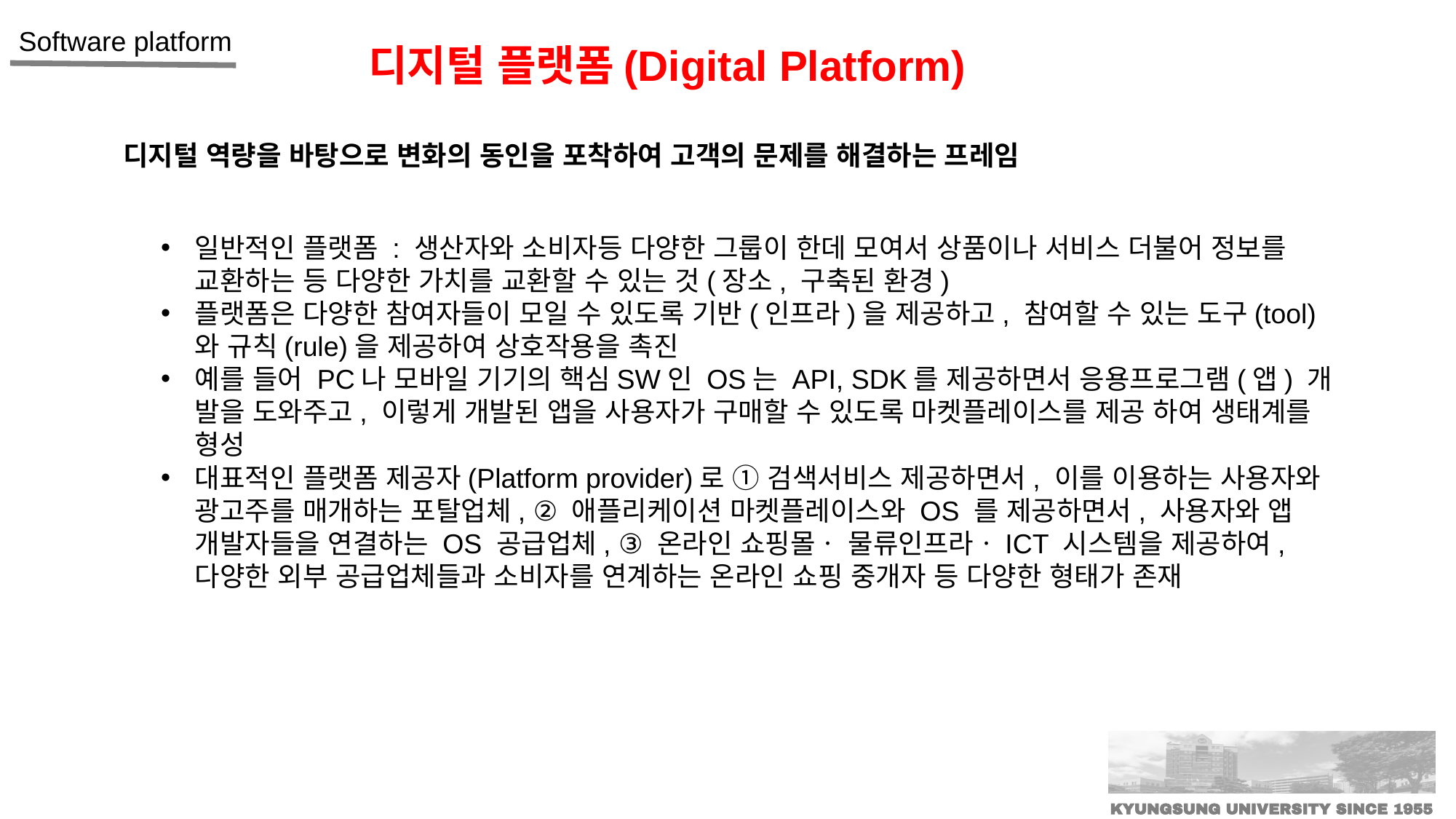

디지털 플랫폼(Digital Platform)
디지털 역량을 바탕으로 변화의 동인을 포착하여 고객의 문제를 해결하는 프레임
일반적인 플랫폼 : 생산자와 소비자등 다양한 그룹이 한데 모여서 상품이나 서비스 더불어 정보를 교환하는 등 다양한 가치를 교환할 수 있는 것(장소, 구축된 환경)
플랫폼은 다양한 참여자들이 모일 수 있도록 기반(인프라)을 제공하고, 참여할 수 있는 도구(tool)와 규칙(rule)을 제공하여 상호작용을 촉진
예를 들어 PC나 모바일 기기의 핵심SW인 OS는 API, SDK를 제공하면서 응용프로그램(앱) 개 발을 도와주고, 이렇게 개발된 앱을 사용자가 구매할 수 있도록 마켓플레이스를 제공 하여 생태계를 형성
대표적인 플랫폼 제공자(Platform provider)로 ① 검색서비스 제공하면서, 이를 이용하는 사용자와 광고주를 매개하는 포탈업체, ② 애플리케이션 마켓플레이스와 OS 를 제공하면서, 사용자와 앱 개발자들을 연결하는 OS 공급업체, ③ 온라인 쇼핑몰ㆍ 물류인프라ㆍICT 시스템을 제공하여, 다양한 외부 공급업체들과 소비자를 연계하는 온라인 쇼핑 중개자 등 다양한 형태가 존재